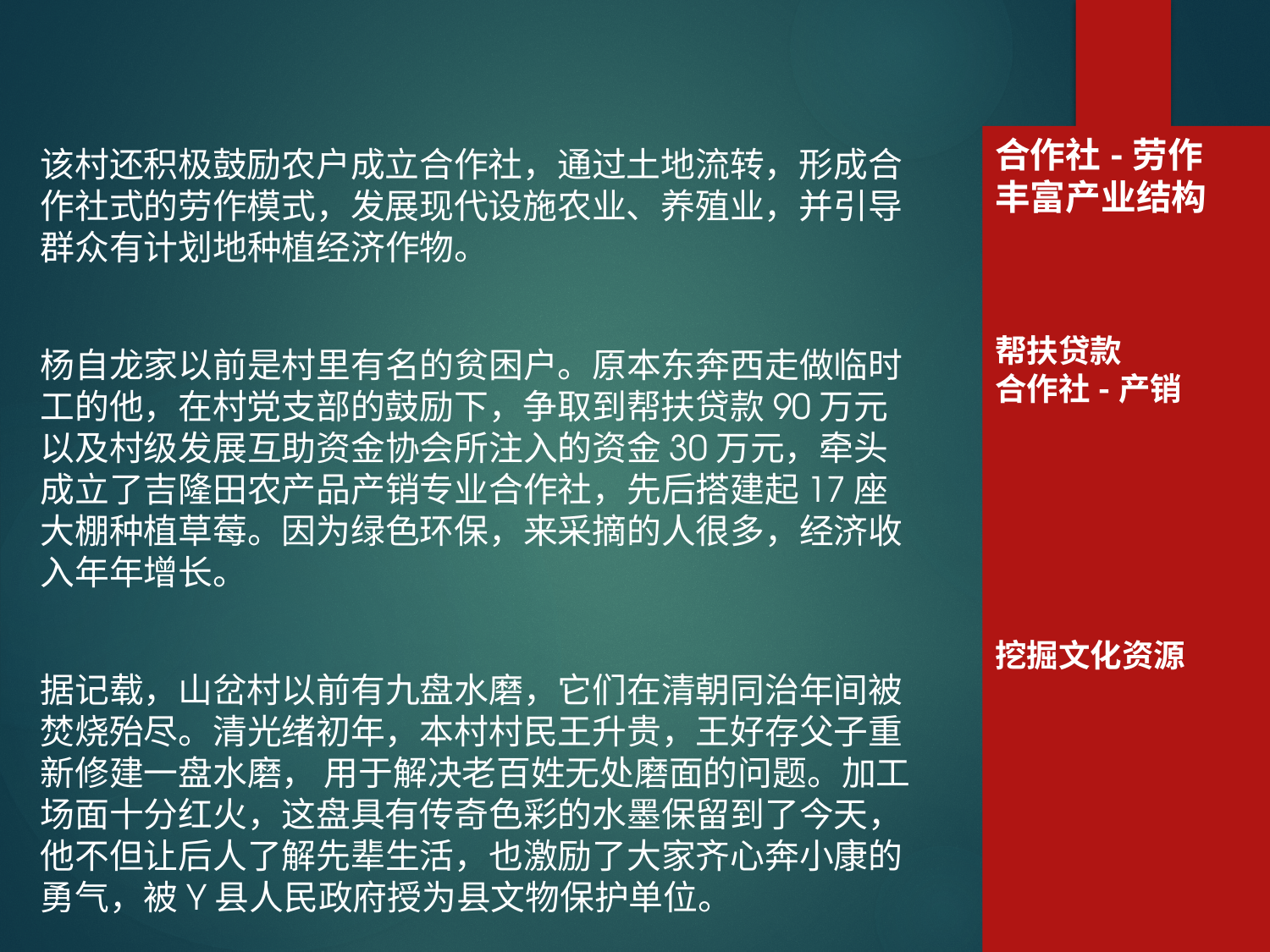

#
合作社-劳作
丰富产业结构

帮扶贷款
合作社-产销

挖掘文化资源

该村还积极鼓励农户成立合作社，通过土地流转，形成合作社式的劳作模式，发展现代设施农业、养殖业，并引导群众有计划地种植经济作物。

杨自龙家以前是村里有名的贫困户。原本东奔西走做临时工的他，在村党支部的鼓励下，争取到帮扶贷款90万元以及村级发展互助资金协会所注入的资金30万元，牵头成立了吉隆田农产品产销专业合作社，先后搭建起17座大棚种植草莓。因为绿色环保，来采摘的人很多，经济收入年年增长。

据记载，山岔村以前有九盘水磨，它们在清朝同治年间被焚烧殆尽。清光绪初年，本村村民王升贵，王好存父子重新修建一盘水磨， 用于解决老百姓无处磨面的问题。加工场面十分红火，这盘具有传奇色彩的水墨保留到了今天，他不但让后人了解先辈生活，也激励了大家齐心奔小康的勇气，被Y县人民政府授为县文物保护单位。